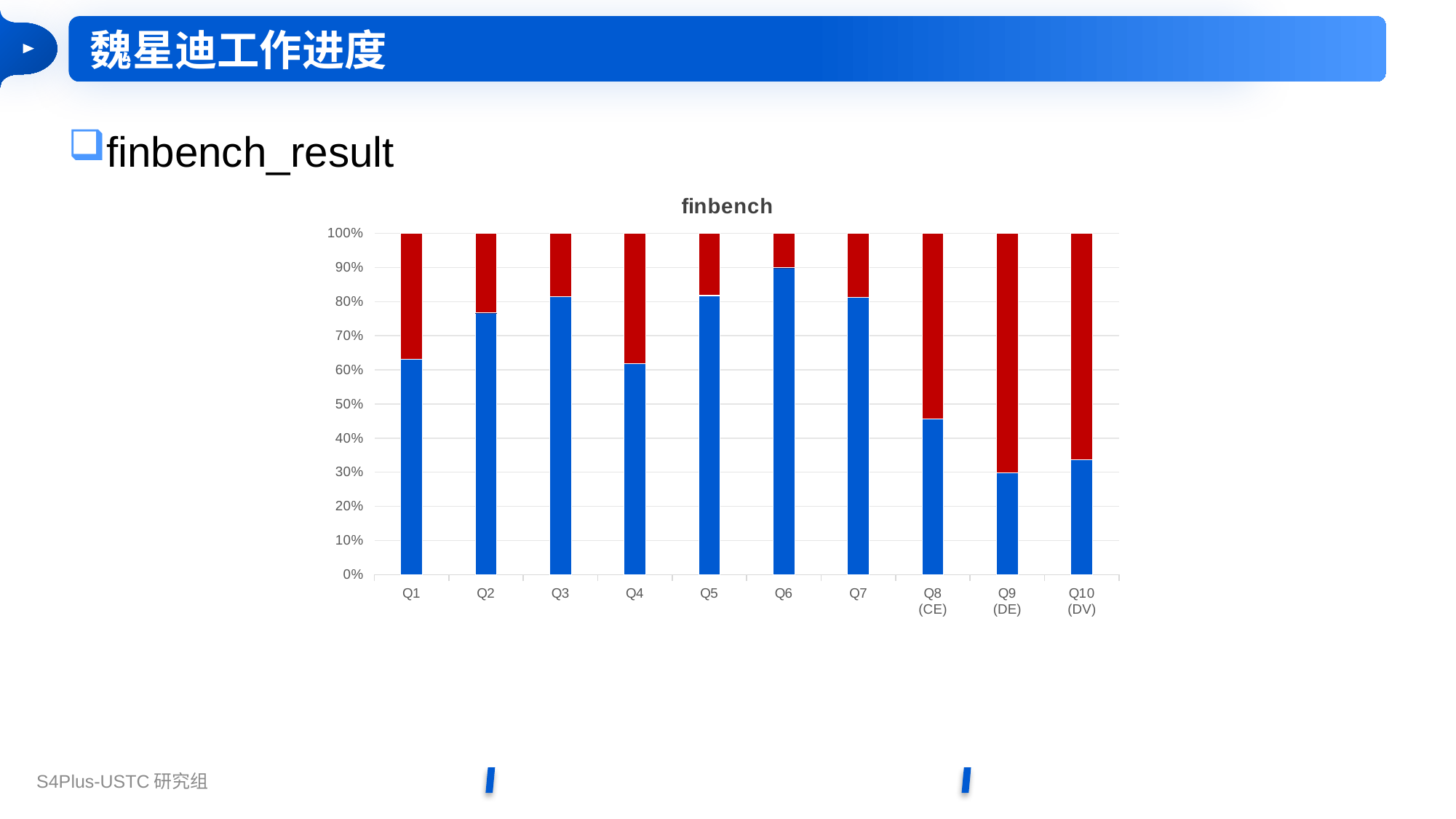

魏星迪工作进度
finbench_result

### Chart: finbench

| Category | 无优化查询时间 | 视图优化时间 | 优化后查询时间 |
|---|---|---|---|
| Q1 | 47.3038 | 0.00906801223754882 | 27.6256 |
| Q2 | 33.0216 | 0.0103332996368408 | 10.0136 |
| Q3 | 26.7836 | 0.0099797248840332 | 6.064 |
| Q4 | 198.1992 | 0.014754295349121 | 122.1916 |
| Q5 | 52.0568 | 0.0128242969512939 | 11.5946 |
| Q6 | 34.2504 | 0.0106832981109619 | 3.8304 |
| Q7 | 129.2534 | 0.0131294727325439 | 29.7702 |
| Q8
(CE) | 0.0149459838867187 | 0.0 | 0.0178678512573242 |
| Q9
(DE) | 0.00553774833679199 | 0.0 | 0.0130727767944335 |
| Q10
(DV) | 0.00810489654541015 | 0.0 | 0.015972900390625 |